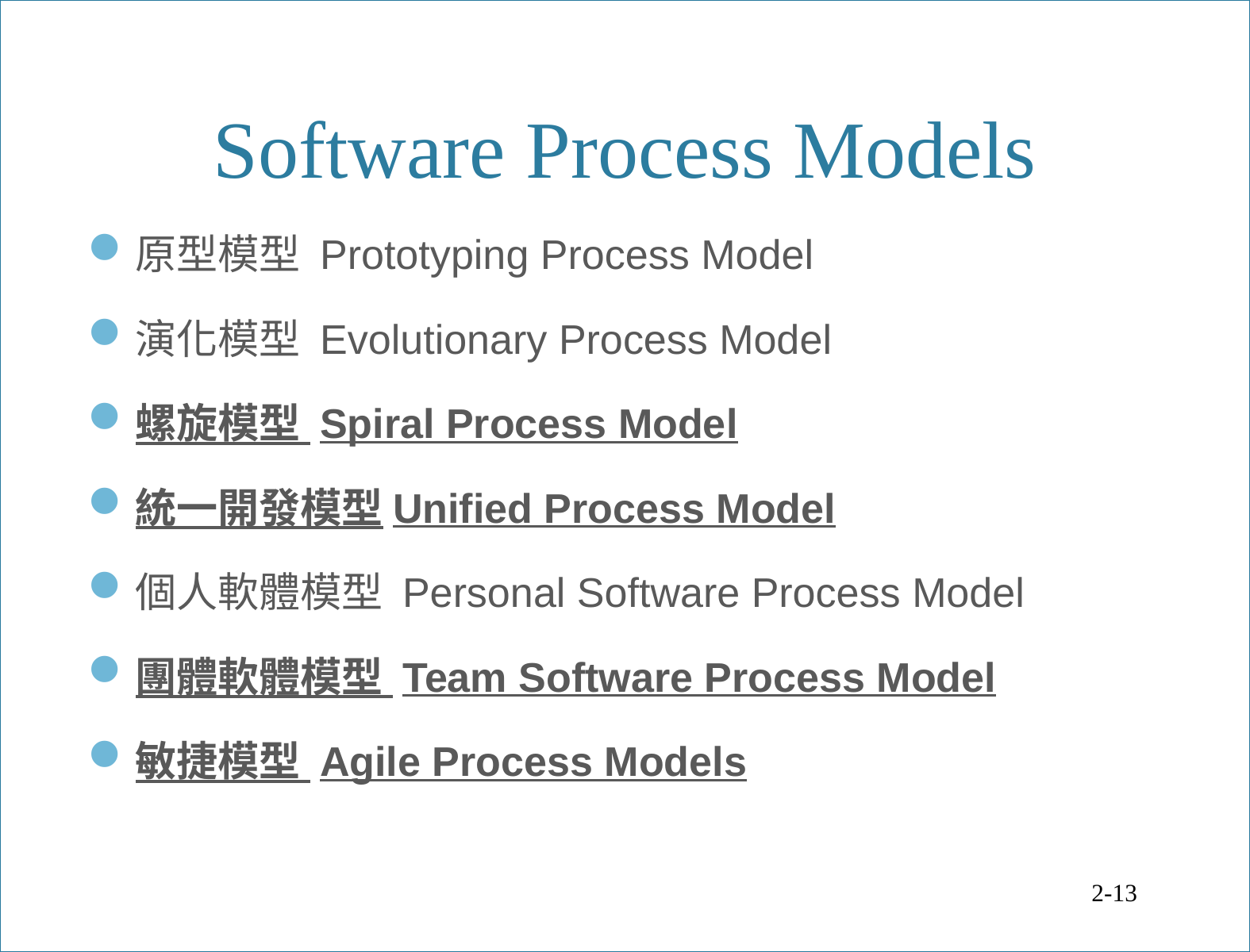

# Software Process Models
原型模型 Prototyping Process Model
演化模型 Evolutionary Process Model
螺旋模型 Spiral Process Model
統一開發模型Unified Process Model
個人軟體模型 Personal Software Process Model
團體軟體模型 Team Software Process Model
敏捷模型 Agile Process Models
2-13